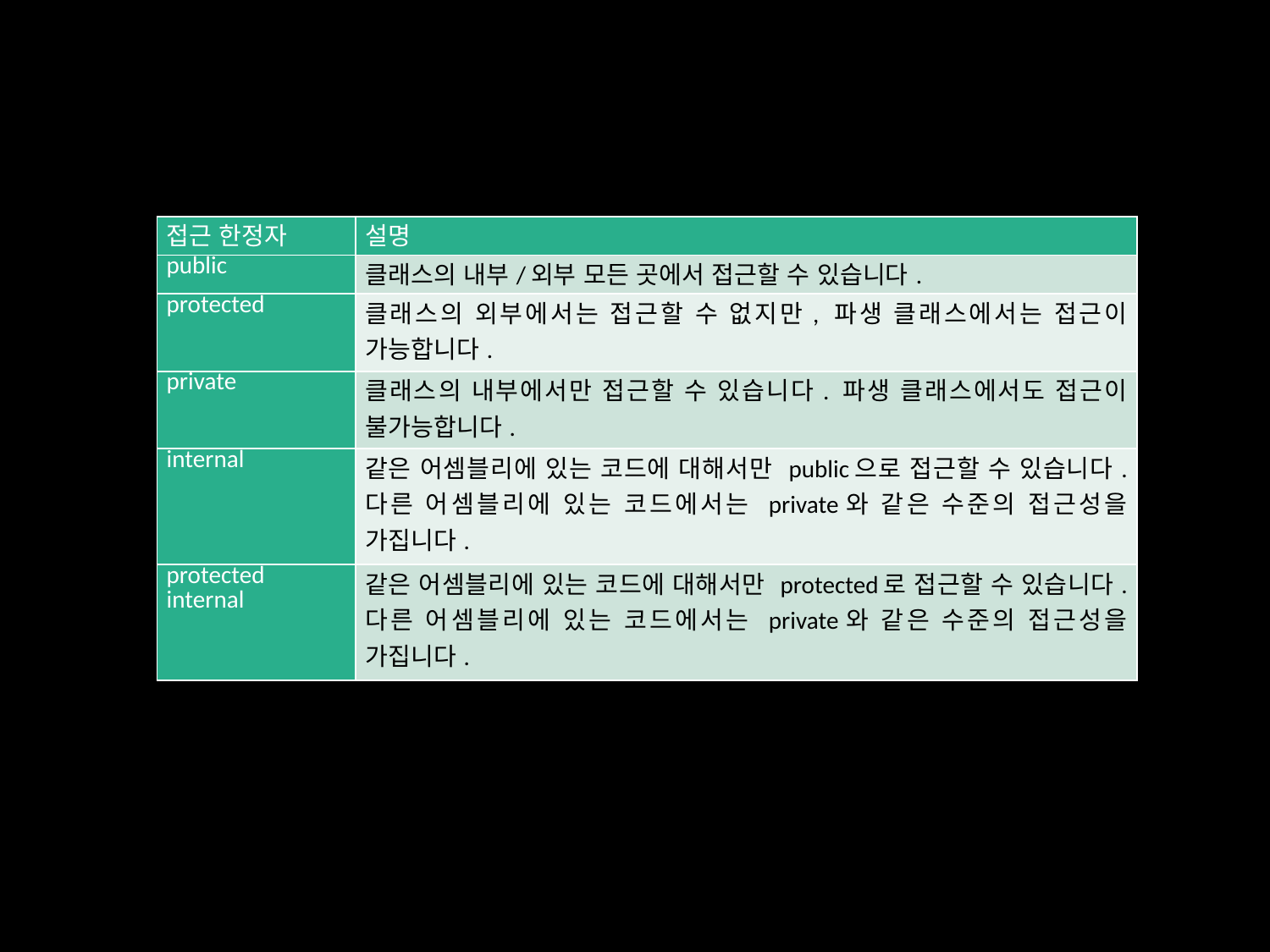

| 접근 한정자 | 설명 |
| --- | --- |
| public | 클래스의 내부/외부 모든 곳에서 접근할 수 있습니다. |
| protected | 클래스의 외부에서는 접근할 수 없지만, 파생 클래스에서는 접근이 가능합니다. |
| private | 클래스의 내부에서만 접근할 수 있습니다. 파생 클래스에서도 접근이 불가능합니다. |
| internal | 같은 어셈블리에 있는 코드에 대해서만 public으로 접근할 수 있습니다. 다른 어셈블리에 있는 코드에서는 private와 같은 수준의 접근성을 가집니다. |
| protected internal | 같은 어셈블리에 있는 코드에 대해서만 protected로 접근할 수 있습니다. 다른 어셈블리에 있는 코드에서는 private와 같은 수준의 접근성을 가집니다. |